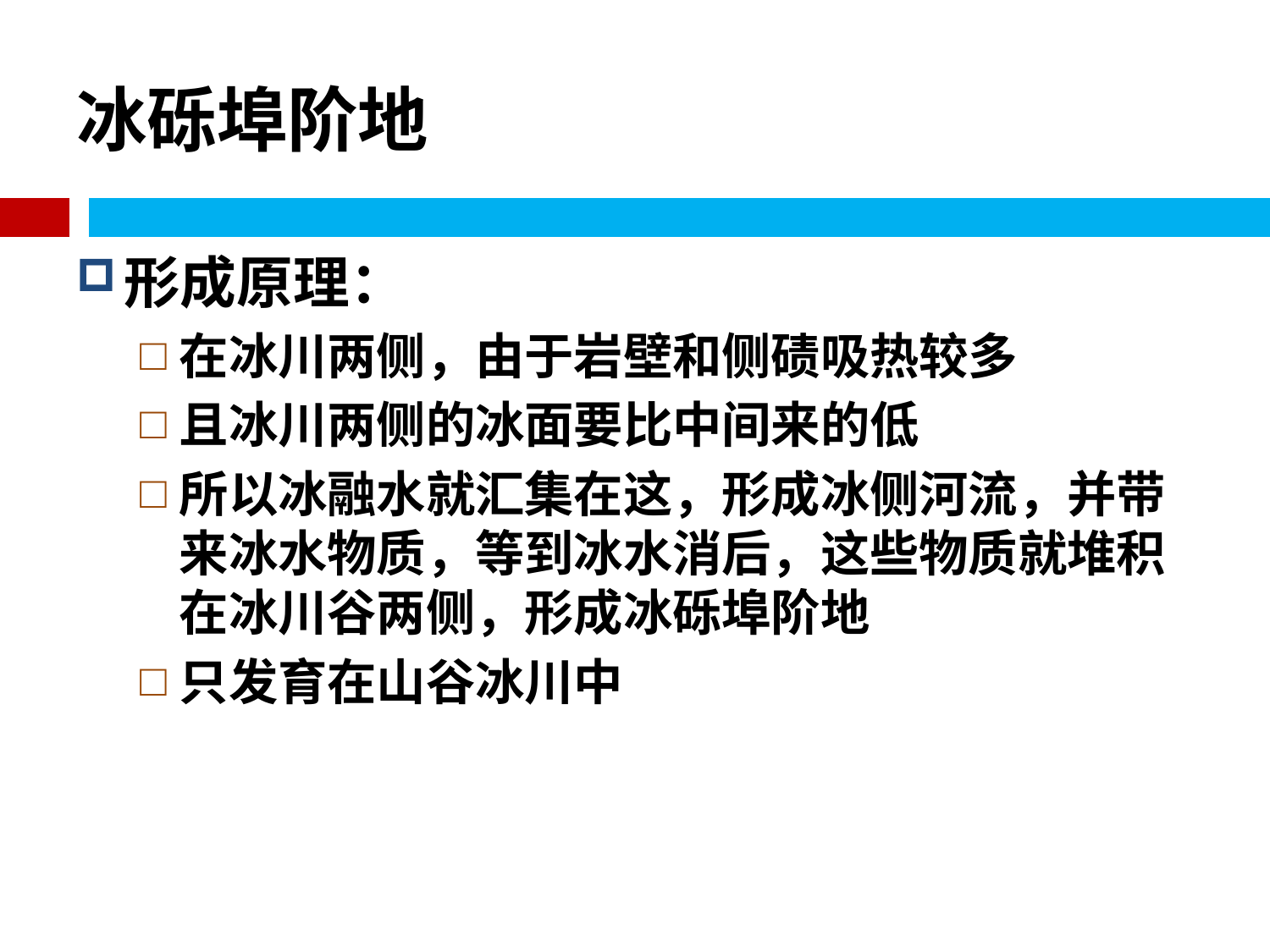

# 冰砾埠阶地
形成原理：
在冰川两侧，由于岩壁和侧碛吸热较多
且冰川两侧的冰面要比中间来的低
所以冰融水就汇集在这，形成冰侧河流，并带来冰水物质，等到冰水消后，这些物质就堆积在冰川谷两侧，形成冰砾埠阶地
只发育在山谷冰川中